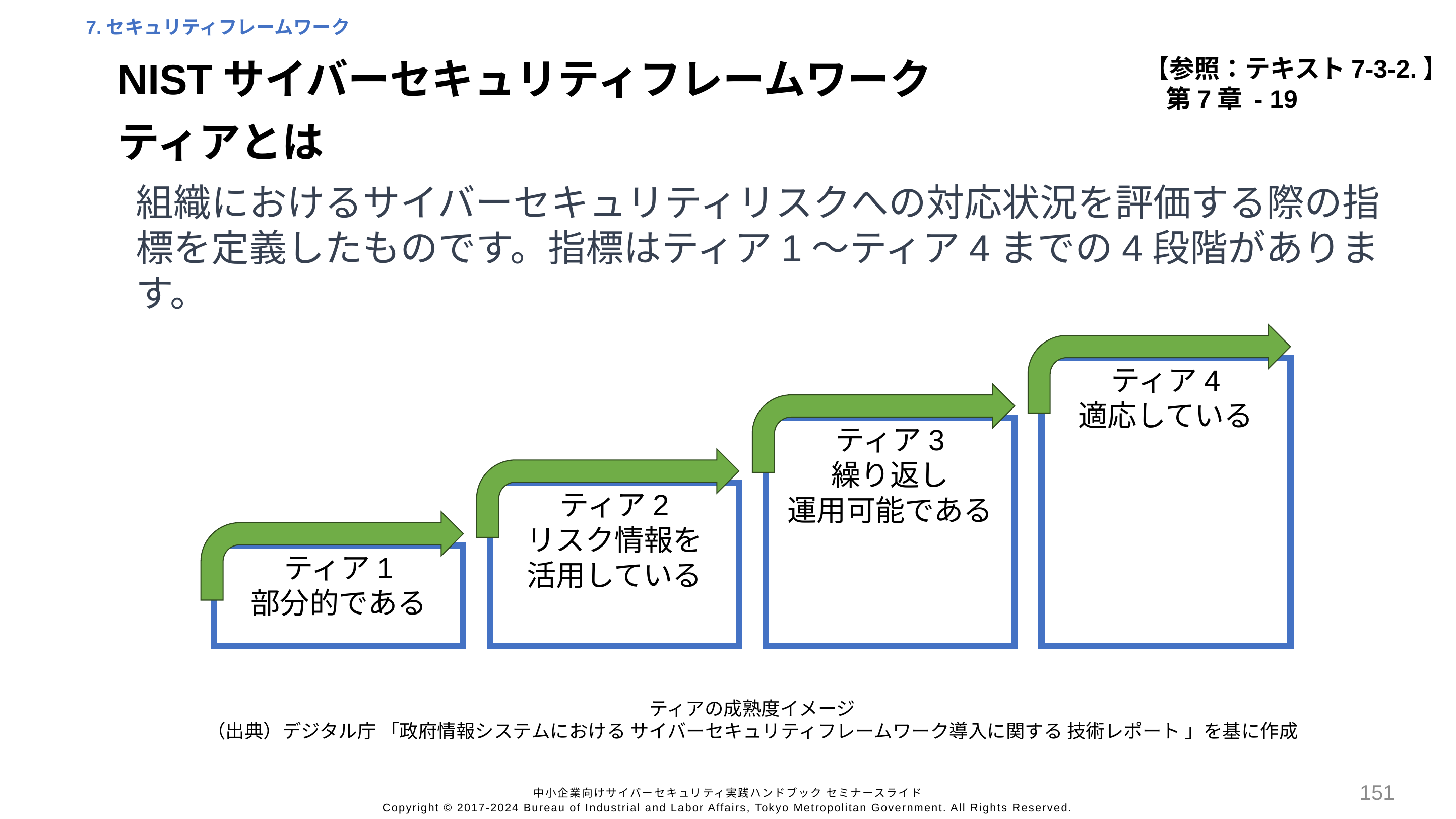

7.セキュリティフレームワーク
【参照：テキスト7-3-2.】
第7章 - 19
NISTサイバーセキュリティフレームワーク
ティアとは
組織におけるサイバーセキュリティリスクへの対応状況を評価する際の指標を定義したものです。指標はティア1～ティア4までの4段階があります。

ティア4
適応している

ティア3
繰り返し
運用可能である

ティア2
リスク情報を
活用している

ティア1
部分的である
ティアの成熟度イメージ
（出典）デジタル庁 「政府情報システムにおける サイバーセキュリティフレームワーク導入に関する 技術レポート 」を基に作成
151